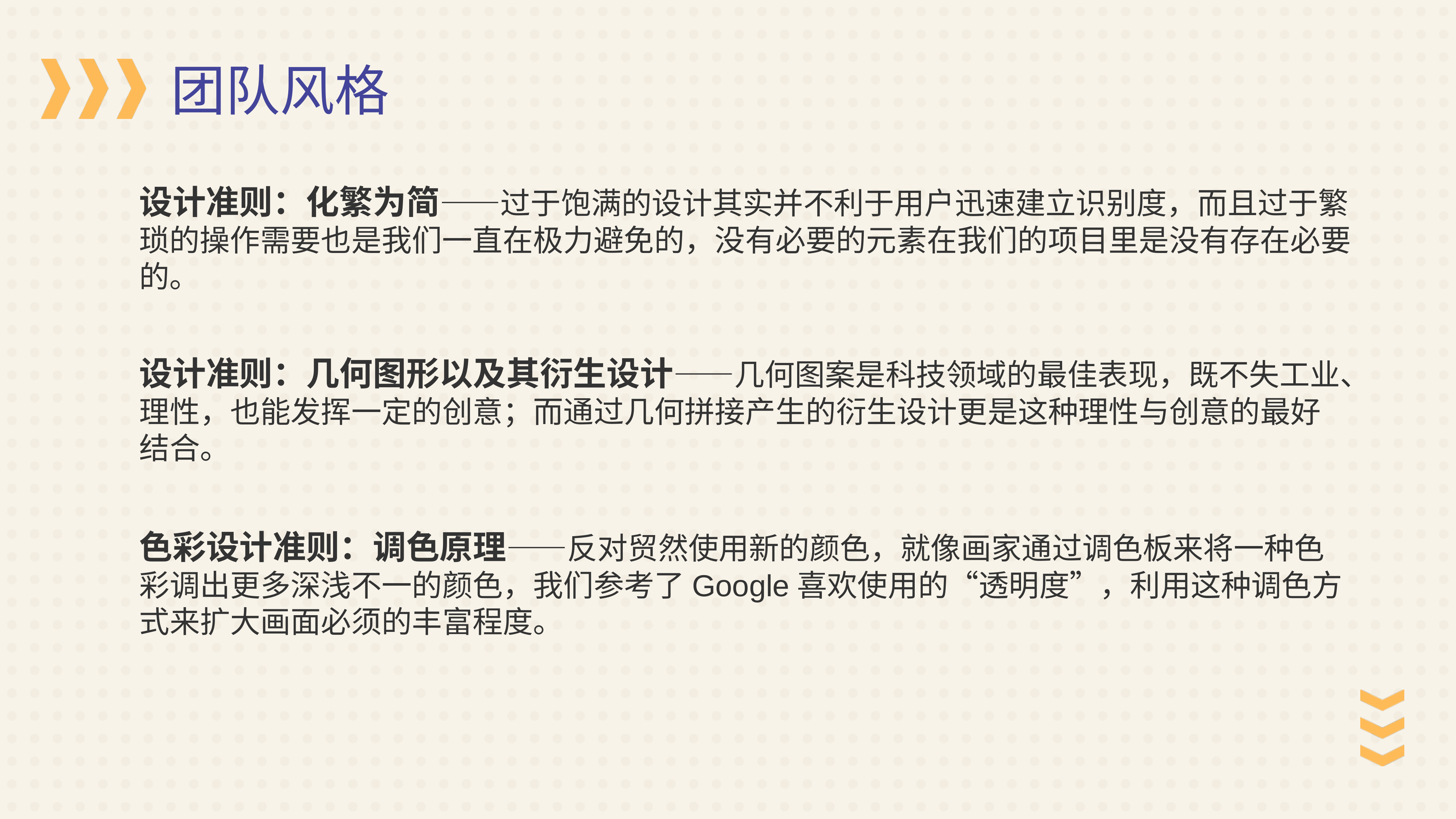

团队风格
设计准则：化繁为简——过于饱满的设计其实并不利于用户迅速建立识别度，而且过于繁琐的操作需要也是我们一直在极力避免的，没有必要的元素在我们的项目里是没有存在必要的。
设计准则：几何图形以及其衍生设计——几何图案是科技领域的最佳表现，既不失工业、理性，也能发挥一定的创意；而通过几何拼接产生的衍生设计更是这种理性与创意的最好结合。
色彩设计准则：调色原理——反对贸然使用新的颜色，就像画家通过调色板来将一种色彩调出更多深浅不一的颜色，我们参考了Google喜欢使用的“透明度”，利用这种调色方式来扩大画面必须的丰富程度。